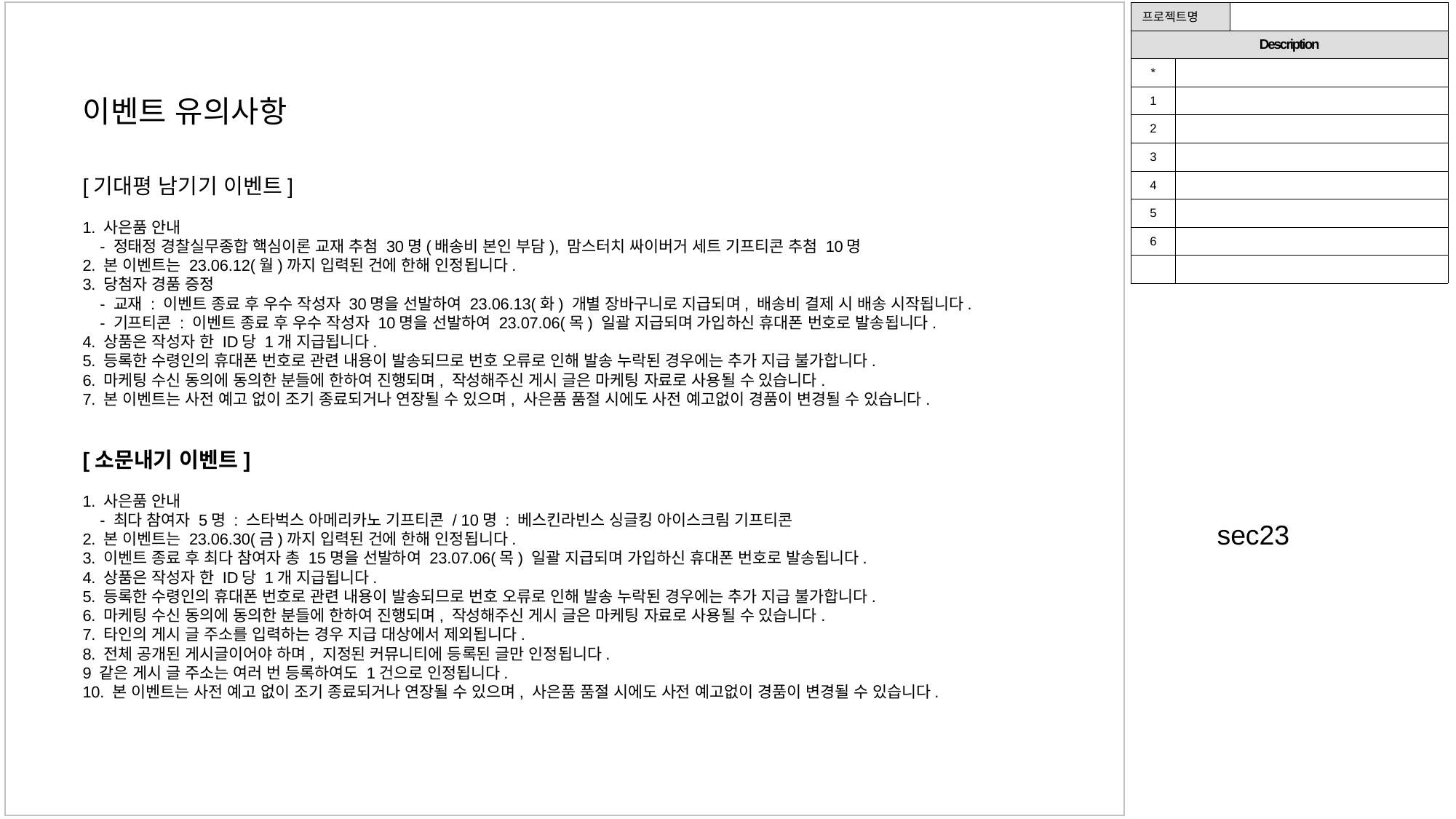

| 프로젝트명 |  |  |
| --- | --- | --- |
| Description |  |  |
| \* |  |  |
| 1 |  |  |
| 2 |  |  |
| 3 |  |  |
| 4 |  |  |
| 5 |  |  |
| 6 |  |  |
|  |  |  |
이벤트 유의사항

[기대평 남기기 이벤트]

1. 사은품 안내
    - 정태정 경찰실무종합 핵심이론 교재 추첨 30명(배송비 본인 부담), 맘스터치 싸이버거 세트 기프티콘 추첨 10명
2. 본 이벤트는 23.06.12(월)까지 입력된 건에 한해 인정됩니다.
3. 당첨자 경품 증정
    - 교재 : 이벤트 종료 후 우수 작성자 30명을 선발하여 23.06.13(화) 개별 장바구니로 지급되며, 배송비 결제 시 배송 시작됩니다.
    - 기프티콘 : 이벤트 종료 후 우수 작성자 10명을 선발하여 23.07.06(목) 일괄 지급되며 가입하신 휴대폰 번호로 발송됩니다.
4. 상품은 작성자 한 ID당 1개 지급됩니다.
5. 등록한 수령인의 휴대폰 번호로 관련 내용이 발송되므로 번호 오류로 인해 발송 누락된 경우에는 추가 지급 불가합니다.
6. 마케팅 수신 동의에 동의한 분들에 한하여 진행되며, 작성해주신 게시 글은 마케팅 자료로 사용될 수 있습니다.
7. 본 이벤트는 사전 예고 없이 조기 종료되거나 연장될 수 있으며, 사은품 품절 시에도 사전 예고없이 경품이 변경될 수 있습니다.

[소문내기 이벤트]

1. 사은품 안내
    - 최다 참여자 5명 : 스타벅스 아메리카노 기프티콘 / 10명 : 베스킨라빈스 싱글킹 아이스크림 기프티콘
2. 본 이벤트는 23.06.30(금)까지 입력된 건에 한해 인정됩니다.
3. 이벤트 종료 후 최다 참여자 총 15명을 선발하여 23.07.06(목) 일괄 지급되며 가입하신 휴대폰 번호로 발송됩니다.
4. 상품은 작성자 한 ID당 1개 지급됩니다.
5. 등록한 수령인의 휴대폰 번호로 관련 내용이 발송되므로 번호 오류로 인해 발송 누락된 경우에는 추가 지급 불가합니다.
6. 마케팅 수신 동의에 동의한 분들에 한하여 진행되며, 작성해주신 게시 글은 마케팅 자료로 사용될 수 있습니다.
7. 타인의 게시 글 주소를 입력하는 경우 지급 대상에서 제외됩니다.
8. 전체 공개된 게시글이어야 하며, 지정된 커뮤니티에 등록된 글만 인정됩니다.
9 같은 게시 글 주소는 여러 번 등록하여도 1건으로 인정됩니다.
10. 본 이벤트는 사전 예고 없이 조기 종료되거나 연장될 수 있으며, 사은품 품절 시에도 사전 예고없이 경품이 변경될 수 있습니다.

sec23